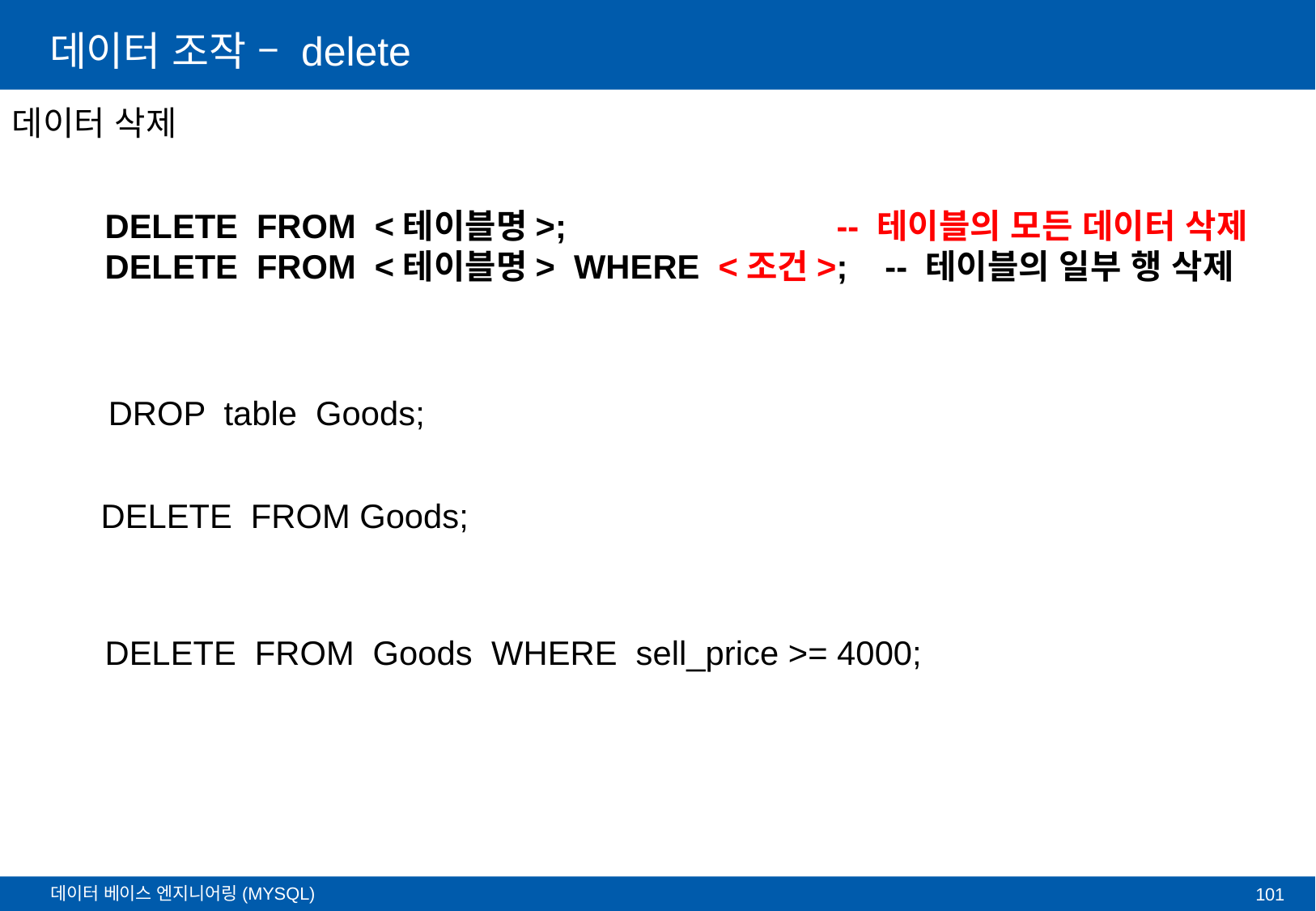

# 데이터 조작 – delete
데이터 삭제

DELETE  FROM  <테이블명>;                             -- 테이블의 모든 데이터 삭제
DELETE  FROM  <테이블명>  WHERE  <조건>;    -- 테이블의 일부 행 삭제
DROP  table  Goods;
DELETE  FROM Goods;
DELETE  FROM  Goods  WHERE  sell_price >= 4000;
101